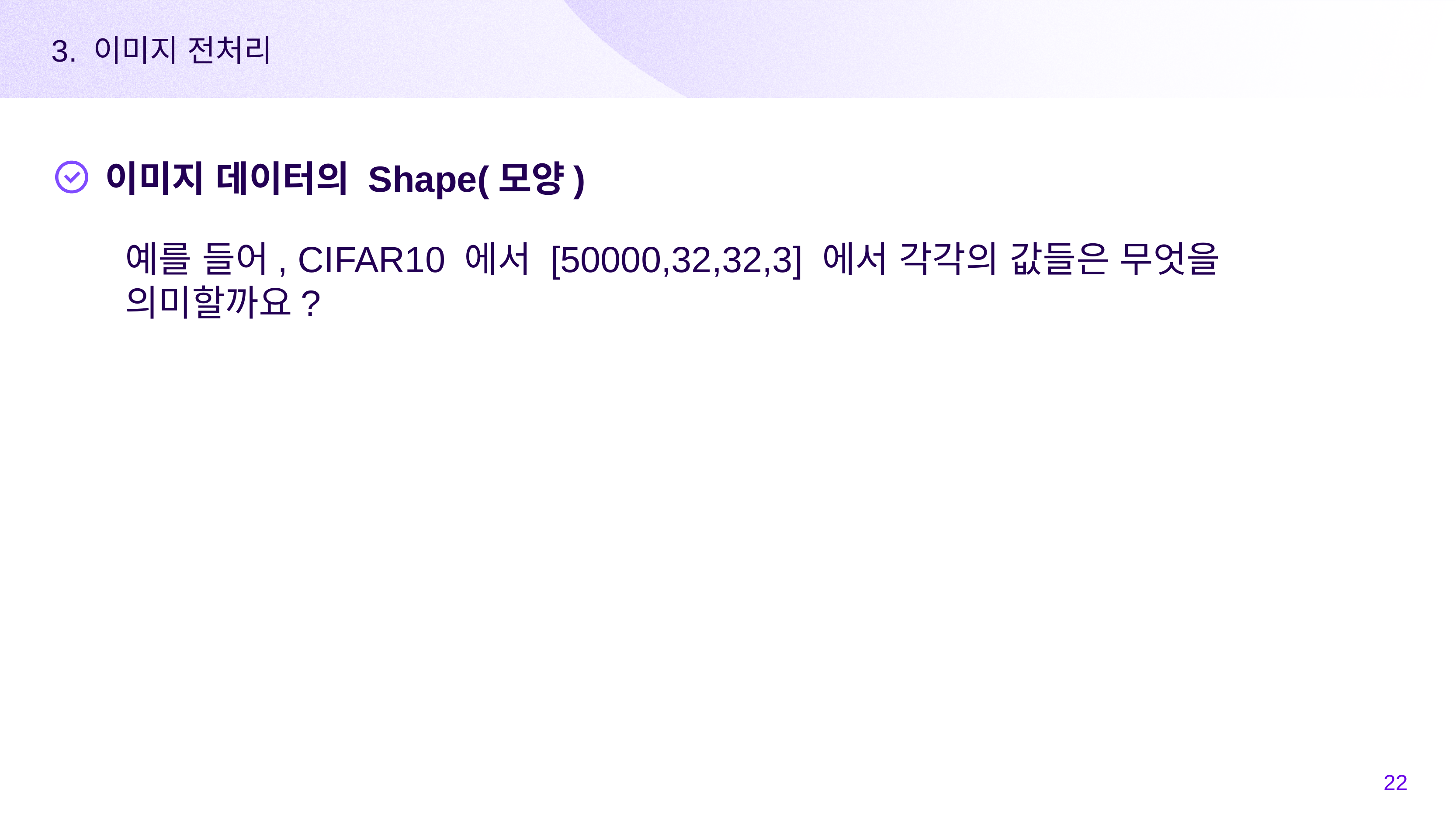

3. 이미지 전처리
이미지 데이터의 Shape(모양)
예를 들어, CIFAR10 에서 [50000,32,32,3] 에서 각각의 값들은 무엇을 의미할까요?

22